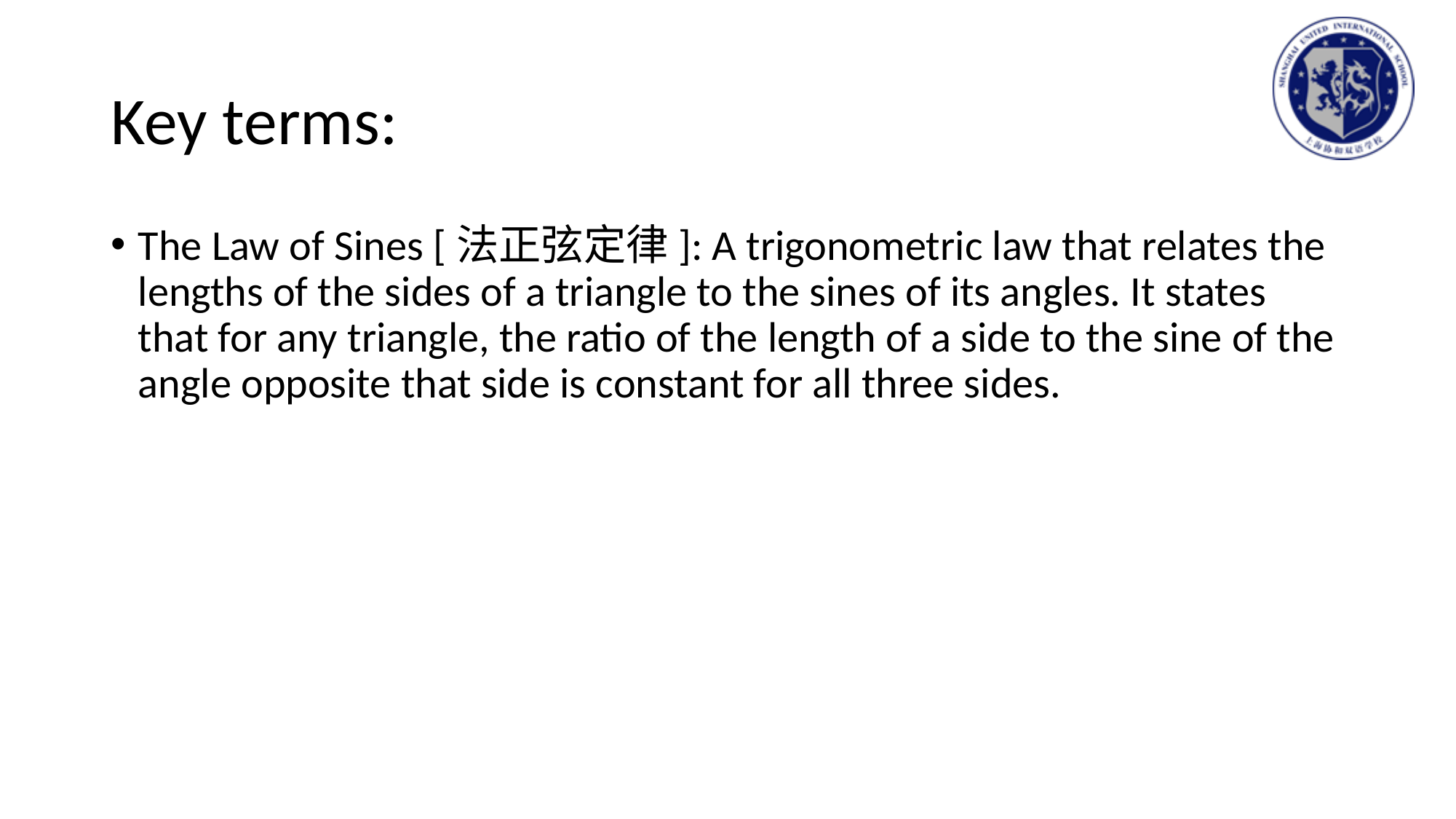

# Key terms:
The Law of Sines [法正弦定律]: A trigonometric law that relates the lengths of the sides of a triangle to the sines of its angles. It states that for any triangle, the ratio of the length of a side to the sine of the angle opposite that side is constant for all three sides.